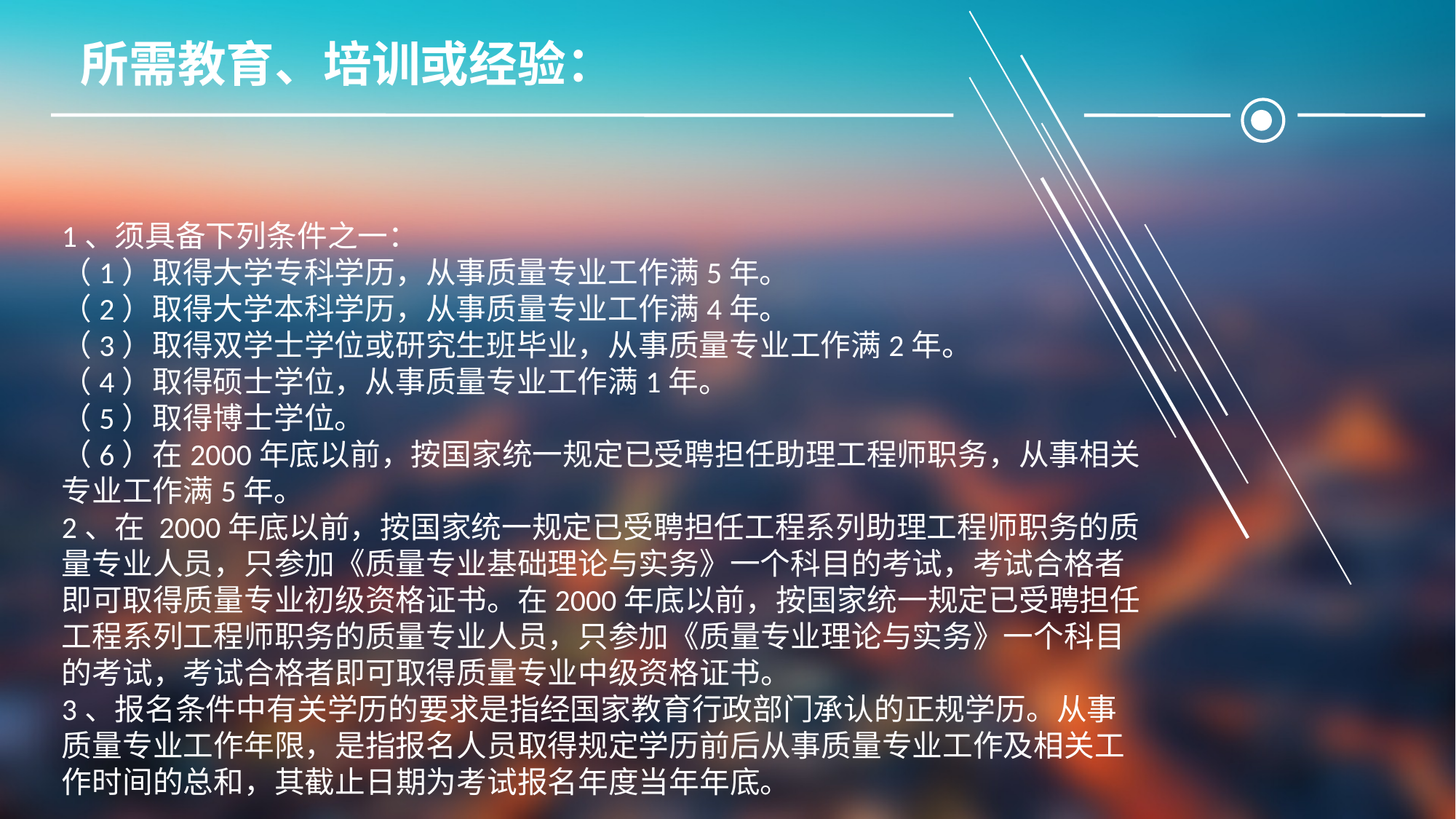

所需教育、培训或经验：

1、须具备下列条件之一：
（1）取得大学专科学历，从事质量专业工作满5年。
（2）取得大学本科学历，从事质量专业工作满4年。
（3）取得双学士学位或研究生班毕业，从事质量专业工作满2年。
（4）取得硕士学位，从事质量专业工作满1年。
（5）取得博士学位。
（6）在2000年底以前，按国家统一规定已受聘担任助理工程师职务，从事相关专业工作满5年。
2、在 2000年底以前，按国家统一规定已受聘担任工程系列助理工程师职务的质量专业人员，只参加《质量专业基础理论与实务》一个科目的考试，考试合格者即可取得质量专业初级资格证书。在2000年底以前，按国家统一规定已受聘担任工程系列工程师职务的质量专业人员，只参加《质量专业理论与实务》一个科目的考试，考试合格者即可取得质量专业中级资格证书。
3、报名条件中有关学历的要求是指经国家教育行政部门承认的正规学历。从事质量专业工作年限，是指报名人员取得规定学历前后从事质量专业工作及相关工作时间的总和，其截止日期为考试报名年度当年年底。